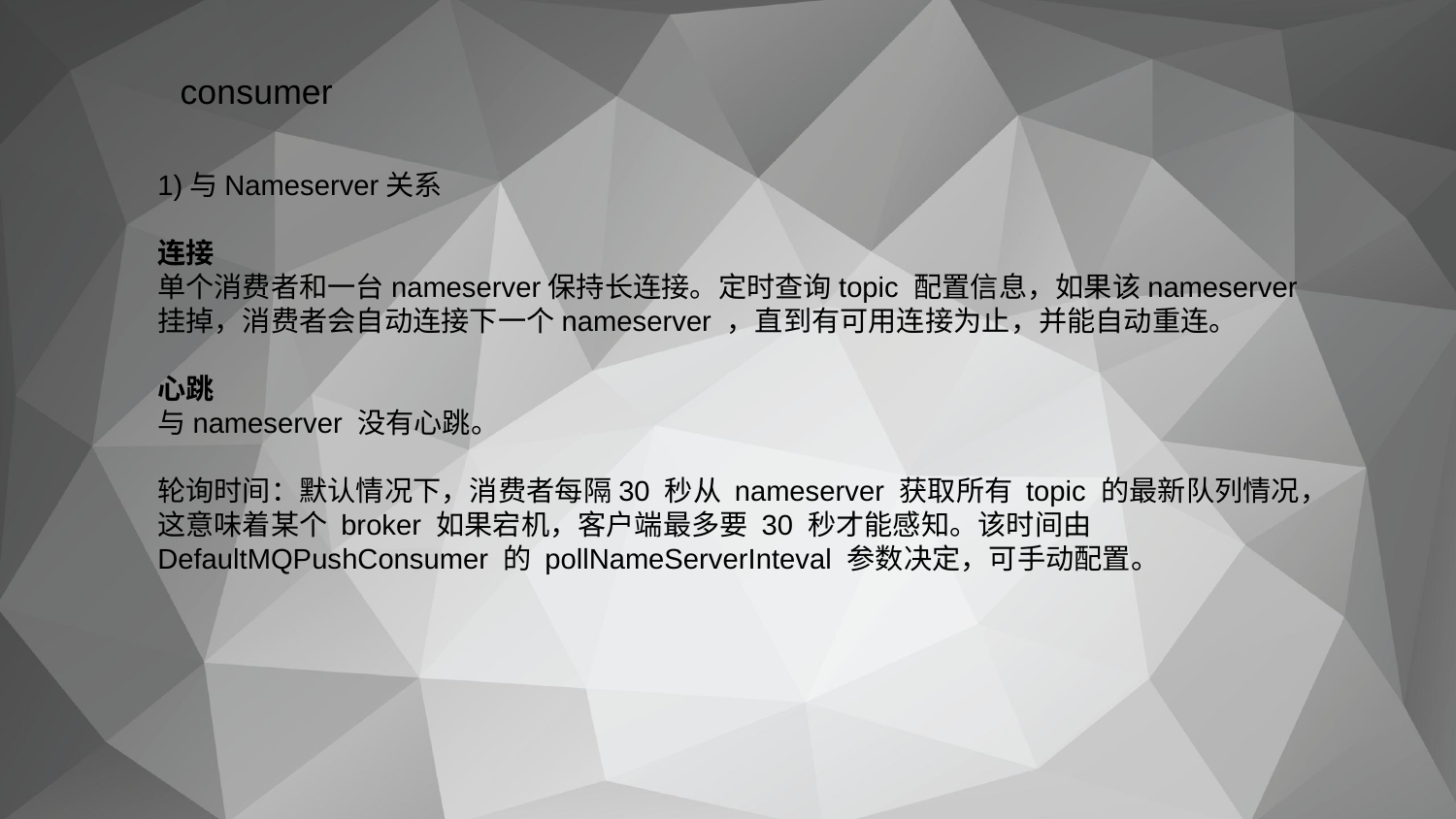

# consumer
1)与Nameserver关系

连接
单个消费者和一台nameserver保持长连接。定时查询topic 配置信息，如果该nameserver 挂掉，消费者会自动连接下一个nameserver ，直到有可用连接为止，并能自动重连。

心跳
与nameserver 没有心跳。

轮询时间：默认情况下，消费者每隔30 秒从 nameserver 获取所有 topic 的最新队列情况，这意味着某个 broker 如果宕机，客户端最多要 30 秒才能感知。该时间由DefaultMQPushConsumer 的 pollNameServerInteval 参数决定，可手动配置。